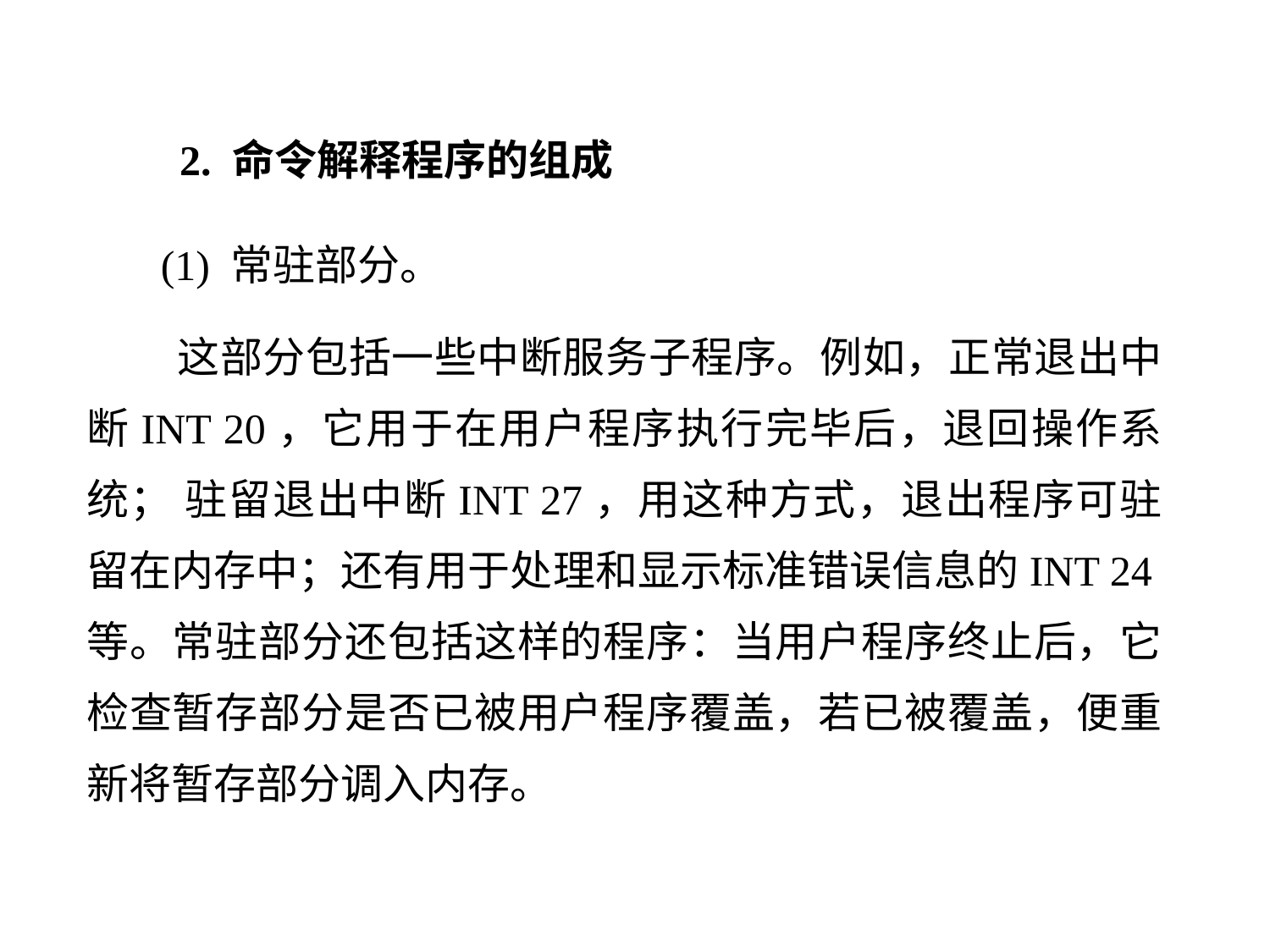

2. 命令解释程序的组成
       (1) 常驻部分。
        这部分包括一些中断服务子程序。例如，正常退出中断INT 20，它用于在用户程序执行完毕后，退回操作系统； 驻留退出中断INT 27，用这种方式，退出程序可驻留在内存中；还有用于处理和显示标准错误信息的INT 24等。常驻部分还包括这样的程序：当用户程序终止后，它检查暂存部分是否已被用户程序覆盖，若已被覆盖，便重新将暂存部分调入内存。